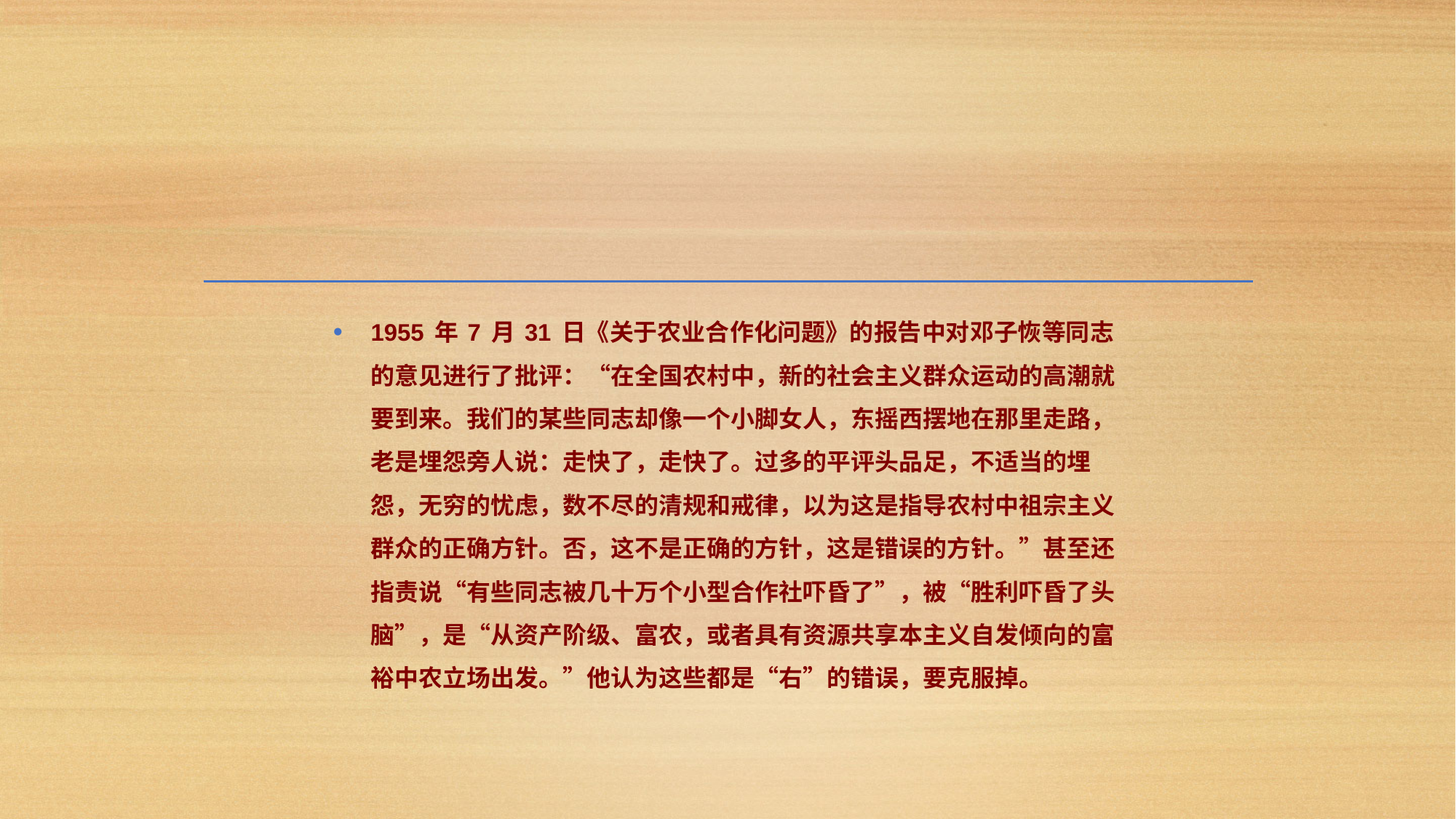

1955 年 7 月 31 日《关于农业合作化问题》的报告中对邓子恢等同志的意见进行了批评：“在全国农村中，新的社会主义群众运动的高潮就要到来。我们的某些同志却像一个小脚女人，东摇西摆地在那里走路，老是埋怨旁人说：走快了，走快了。过多的平评头品足，不适当的埋怨，无穷的忧虑，数不尽的清规和戒律，以为这是指导农村中祖宗主义群众的正确方针。否，这不是正确的方针，这是错误的方针。”甚至还指责说“有些同志被几十万个小型合作社吓昏了”，被“胜利吓昏了头脑”，是“从资产阶级、富农，或者具有资源共享本主义自发倾向的富裕中农立场出发。”他认为这些都是“右”的错误，要克服掉。